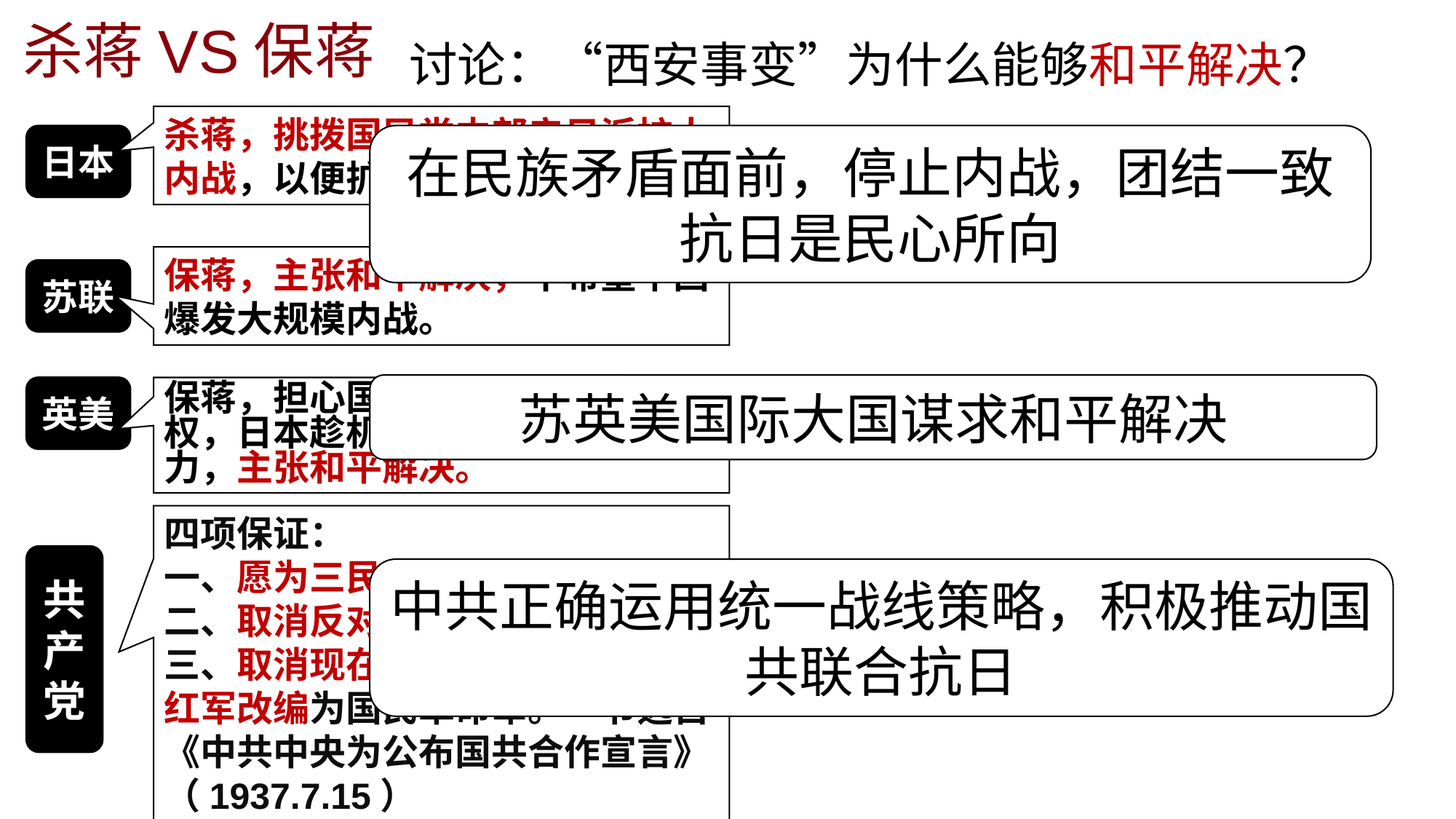

杀蒋VS保蒋
讨论：“西安事变”为什么能够和平解决？
杀蒋，挑拨国民党内部亲日派扩大内战，以便扩大侵略中国。
日本
在民族矛盾面前，停止内战，团结一致抗日是民心所向
保蒋，主张和平解决，不希望中国爆发大规模内战。
苏联
苏英美国际大国谋求和平解决
英美
保蒋，担心国民党亲日派乘机掌权，日本趁机扩大侵华排挤其势力，主张和平解决。
四项保证：
一、愿为三民主义的实现而奋斗；二、取消反对国民党政权的暴动；三、取消现在的苏维埃政府；四、红军改编为国民革命军。—节选自《中共中央为公布国共合作宣言》（1937.7.15）
共产党
中共正确运用统一战线策略，积极推动国共联合抗日